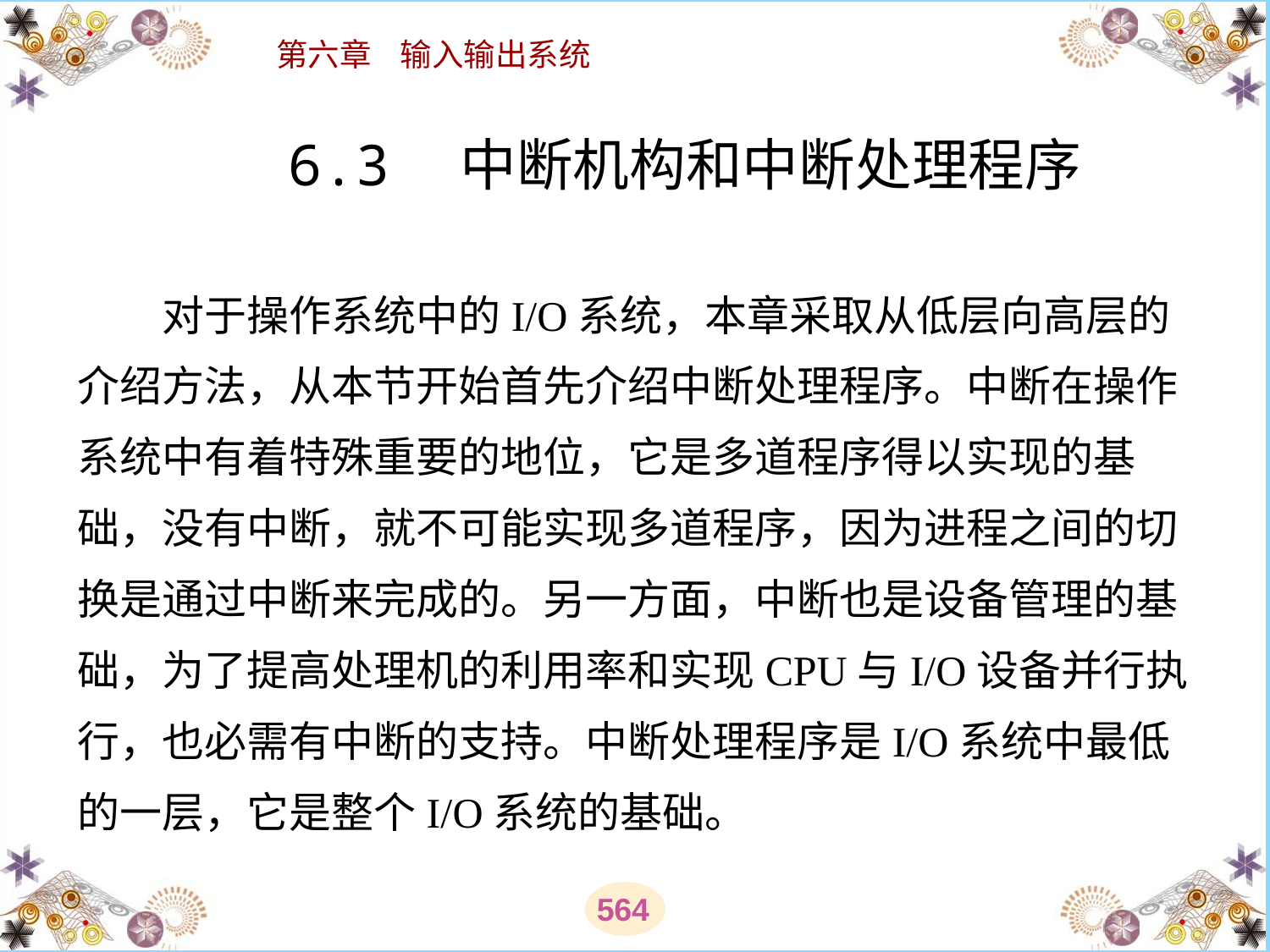

# 6.3　中断机构和中断处理程序 　　对于操作系统中的I/O系统，本章采取从低层向高层的介绍方法，从本节开始首先介绍中断处理程序。中断在操作系统中有着特殊重要的地位，它是多道程序得以实现的基础，没有中断，就不可能实现多道程序，因为进程之间的切换是通过中断来完成的。另一方面，中断也是设备管理的基础，为了提高处理机的利用率和实现CPU与I/O设备并行执行，也必需有中断的支持。中断处理程序是I/O系统中最低的一层，它是整个I/O系统的基础。